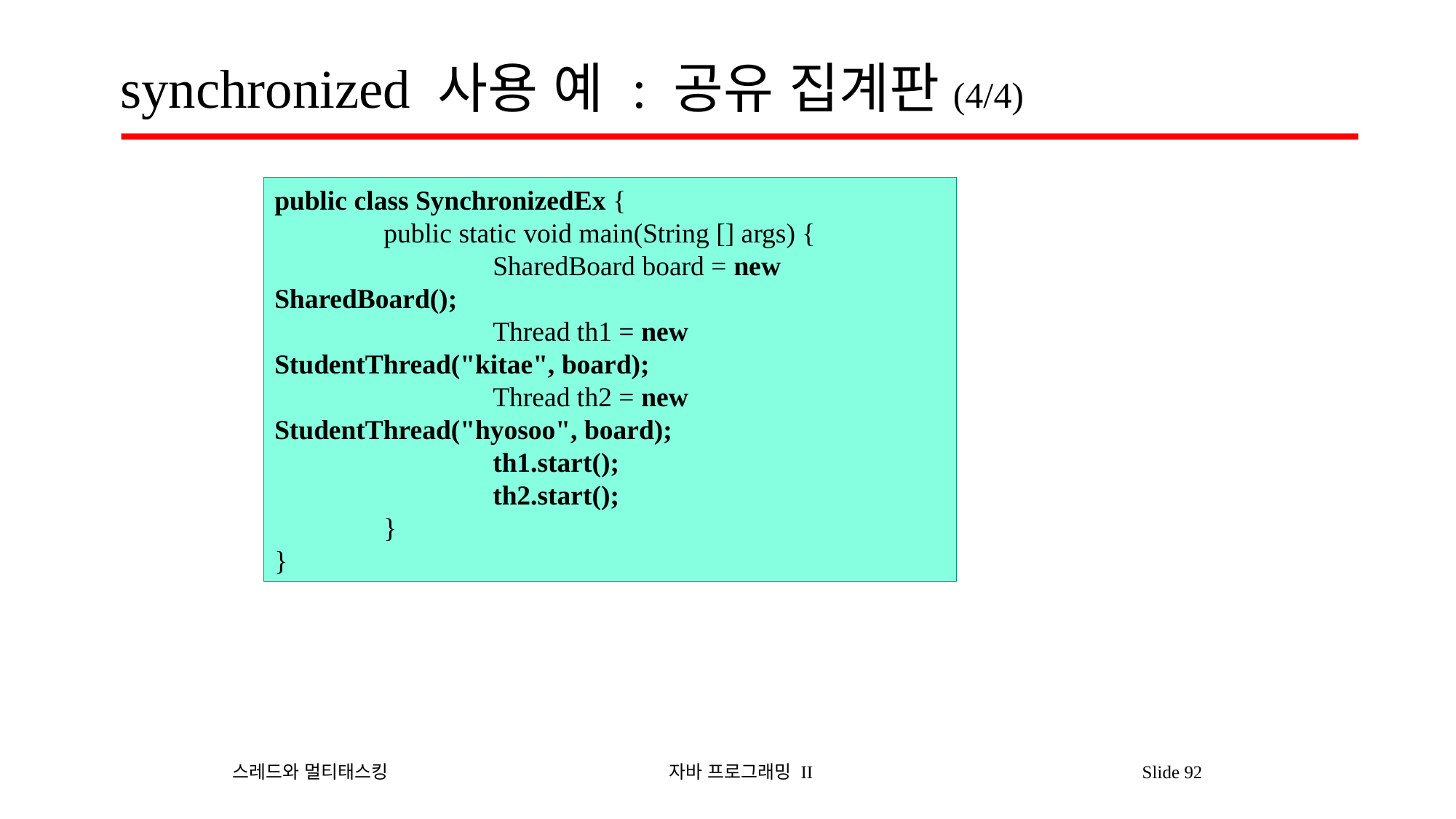

# synchronized 사용 예 : 공유 집계판(4/4)
public class SynchronizedEx {
	public static void main(String [] args) {
		SharedBoard board = new SharedBoard();
		Thread th1 = new StudentThread("kitae", board);
		Thread th2 = new StudentThread("hyosoo", board);
		th1.start();
		th2.start();
	}
}